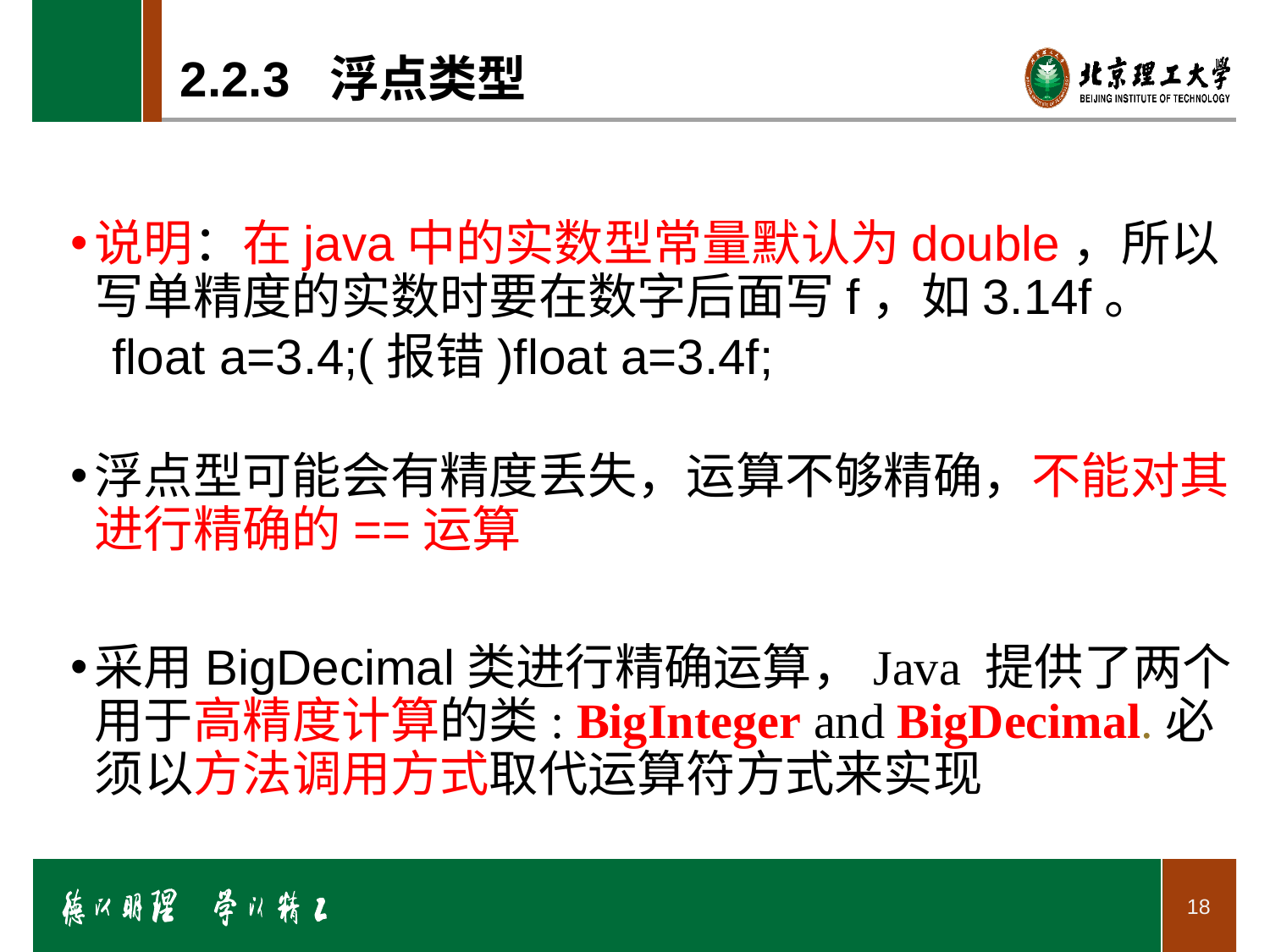

# 2.2.3  浮点类型

说明：在java中的实数型常量默认为double，所以写单精度的实数时要在数字后面写f，如3.14f。
   float a=3.4;(报错)float a=3.4f;

浮点型可能会有精度丢失，运算不够精确，不能对其进行精确的==运算

采用BigDecimal类进行精确运算，Java 提供了两个用于高精度计算的类: BigInteger and BigDecimal.必须以方法调用方式取代运算符方式来实现